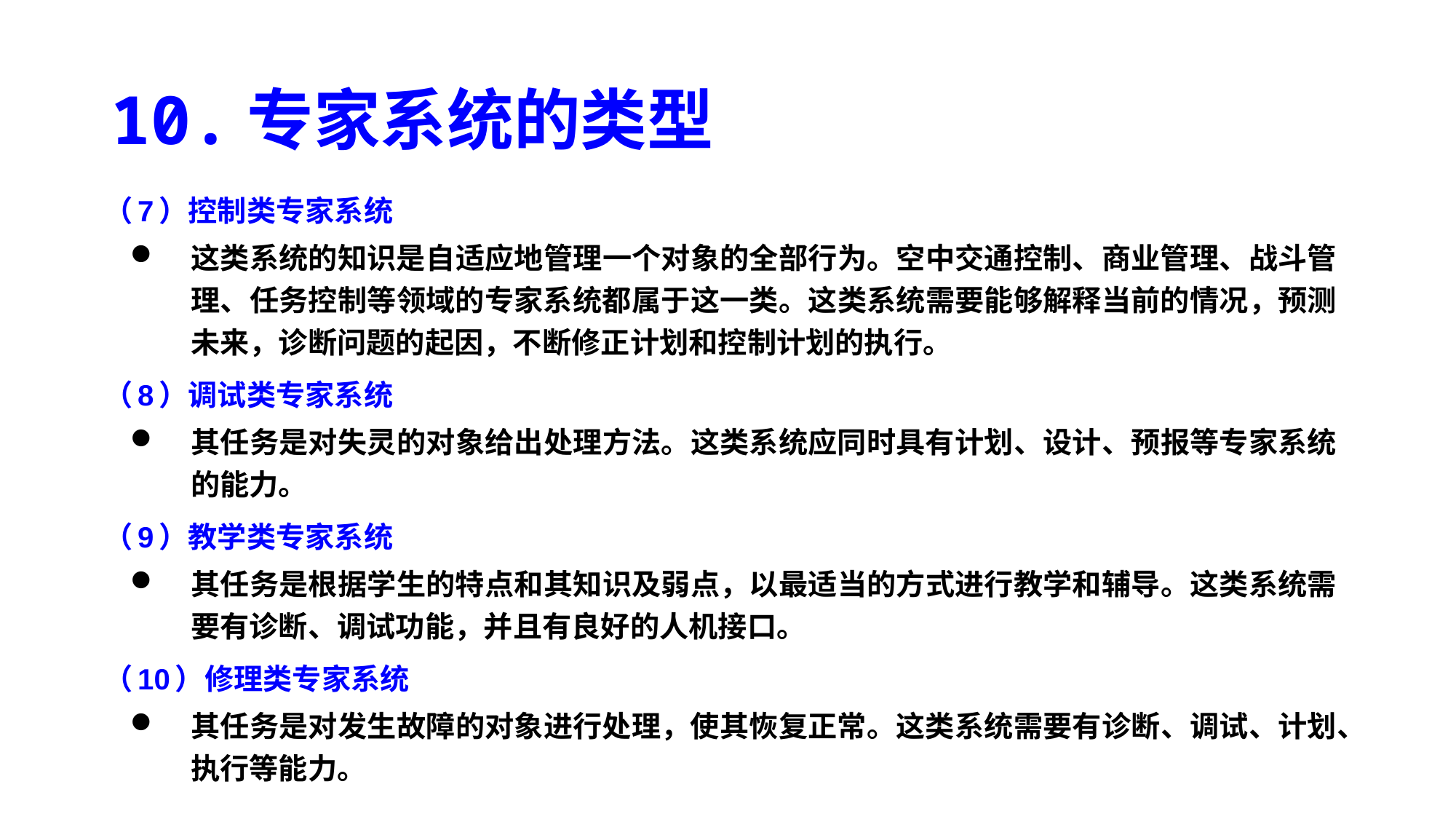

# 10.专家系统的类型

（7）控制类专家系统
这类系统的知识是自适应地管理一个对象的全部行为。空中交通控制、商业管理、战斗管理、任务控制等领域的专家系统都属于这一类。这类系统需要能够解释当前的情况，预测未来，诊断问题的起因，不断修正计划和控制计划的执行。
（8）调试类专家系统
其任务是对失灵的对象给出处理方法。这类系统应同时具有计划、设计、预报等专家系统的能力。
（9）教学类专家系统
其任务是根据学生的特点和其知识及弱点，以最适当的方式进行教学和辅导。这类系统需要有诊断、调试功能，并且有良好的人机接口。
（10）修理类专家系统
其任务是对发生故障的对象进行处理，使其恢复正常。这类系统需要有诊断、调试、计划、执行等能力。